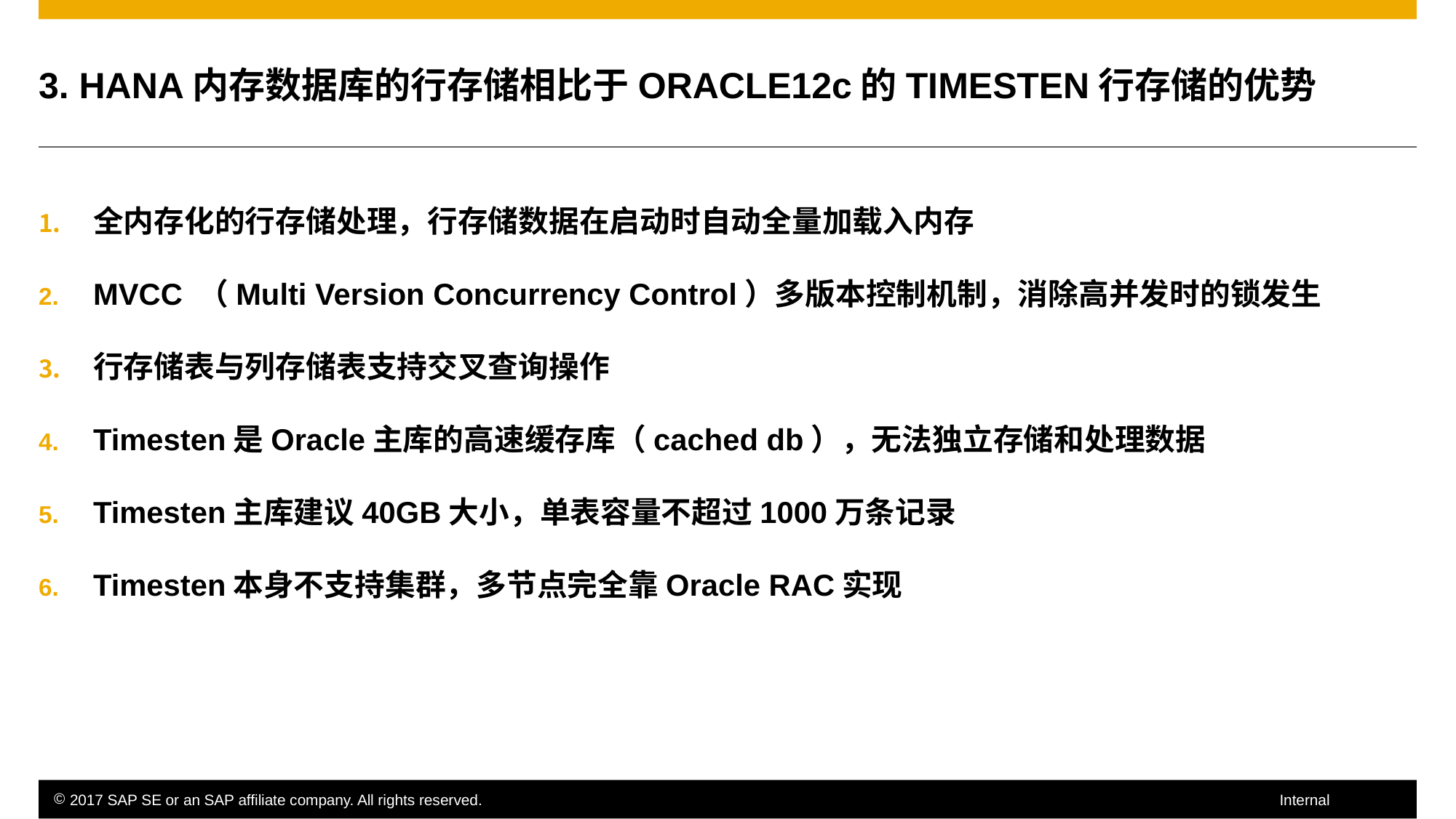

# 3. HANA内存数据库的行存储相比于ORACLE12c的TIMESTEN行存储的优势
全内存化的行存储处理，行存储数据在启动时自动全量加载入内存
MVCC （Multi Version Concurrency Control）多版本控制机制，消除高并发时的锁发生
行存储表与列存储表支持交叉查询操作
Timesten是Oracle主库的高速缓存库（cached db），无法独立存储和处理数据
Timesten主库建议40GB大小，单表容量不超过1000万条记录
Timesten本身不支持集群，多节点完全靠Oracle RAC实现